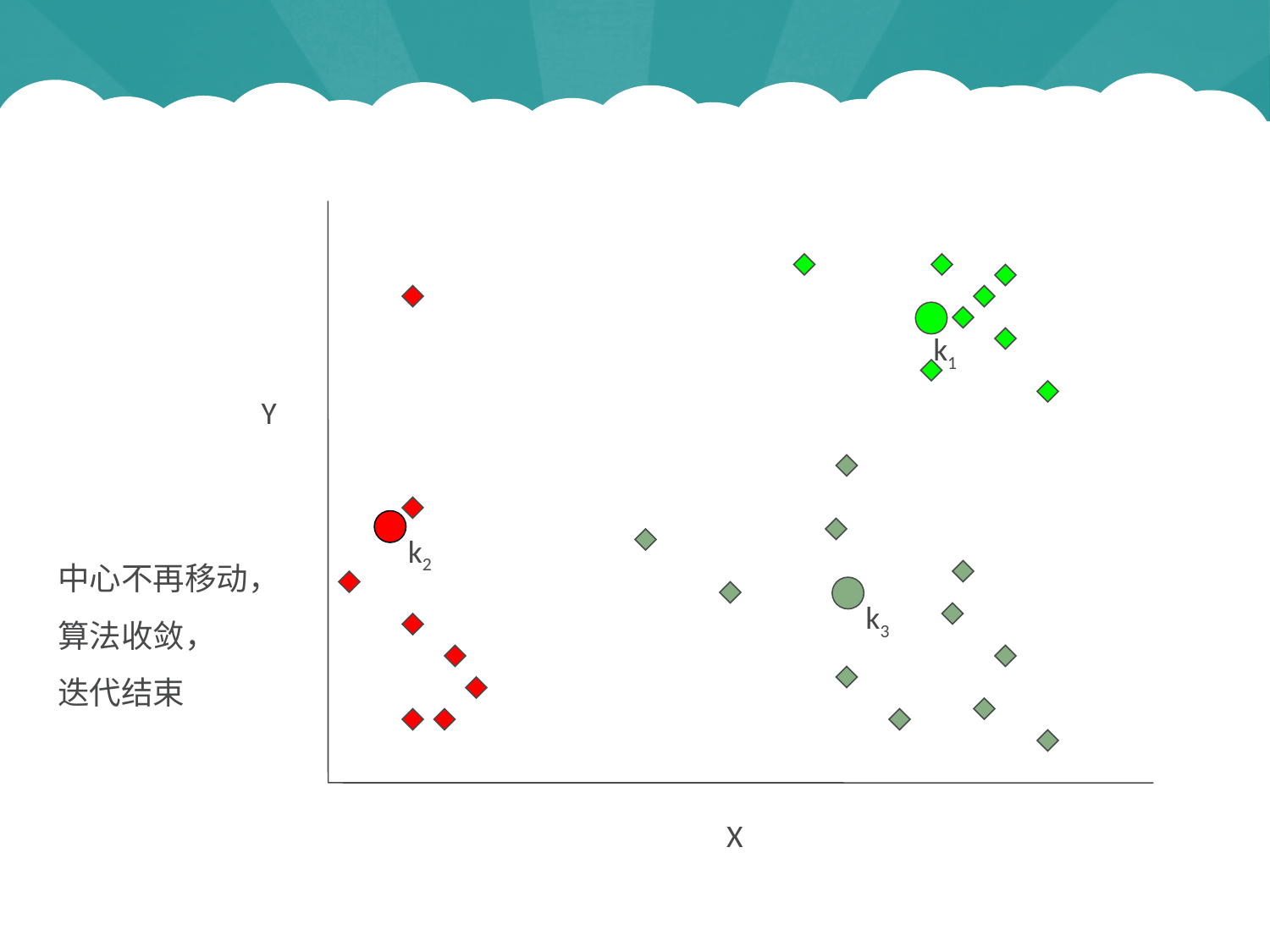

Y
X

k1

k2

中心不再移动，算法收敛，
迭代结束

k3